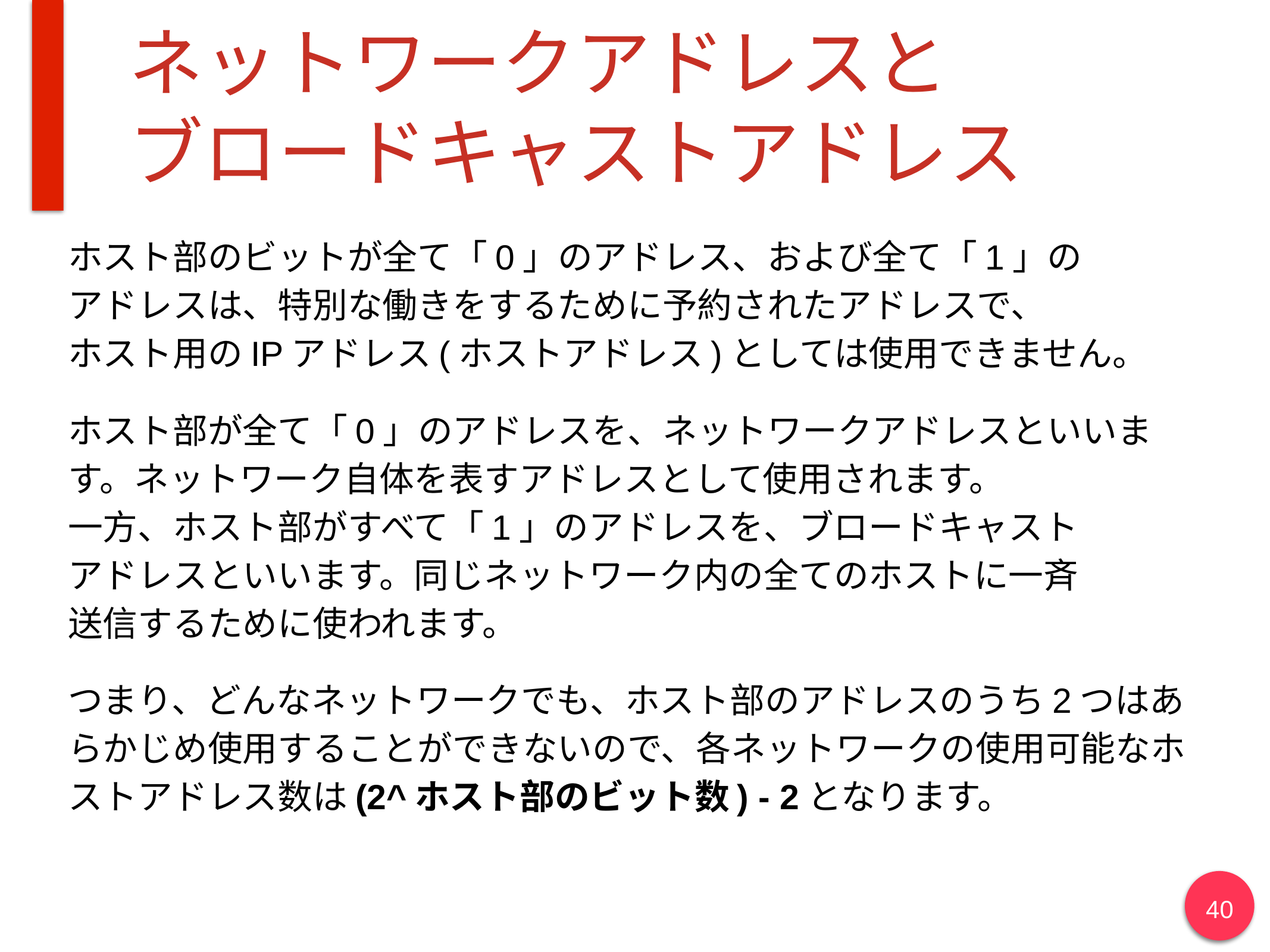

# ネットワークアドレスと
ブロードキャストアドレス
ホスト部のビットが全て「0」のアドレス、および全て「1」の
アドレスは、特別な働きをするために予約されたアドレスで、
ホスト用のIPアドレス(ホストアドレス)としては使用できません。
ホスト部が全て「0」のアドレスを、ネットワークアドレスといいます。ネットワーク自体を表すアドレスとして使用されます。
一方、ホスト部がすべて「1」のアドレスを、ブロードキャスト
アドレスといいます。同じネットワーク内の全てのホストに一斉
送信するために使われます。
つまり、どんなネットワークでも、ホスト部のアドレスのうち2つはあらかじめ使用することができないので、各ネットワークの使用可能なホストアドレス数は(2^ホスト部のビット数) - 2となります。
40